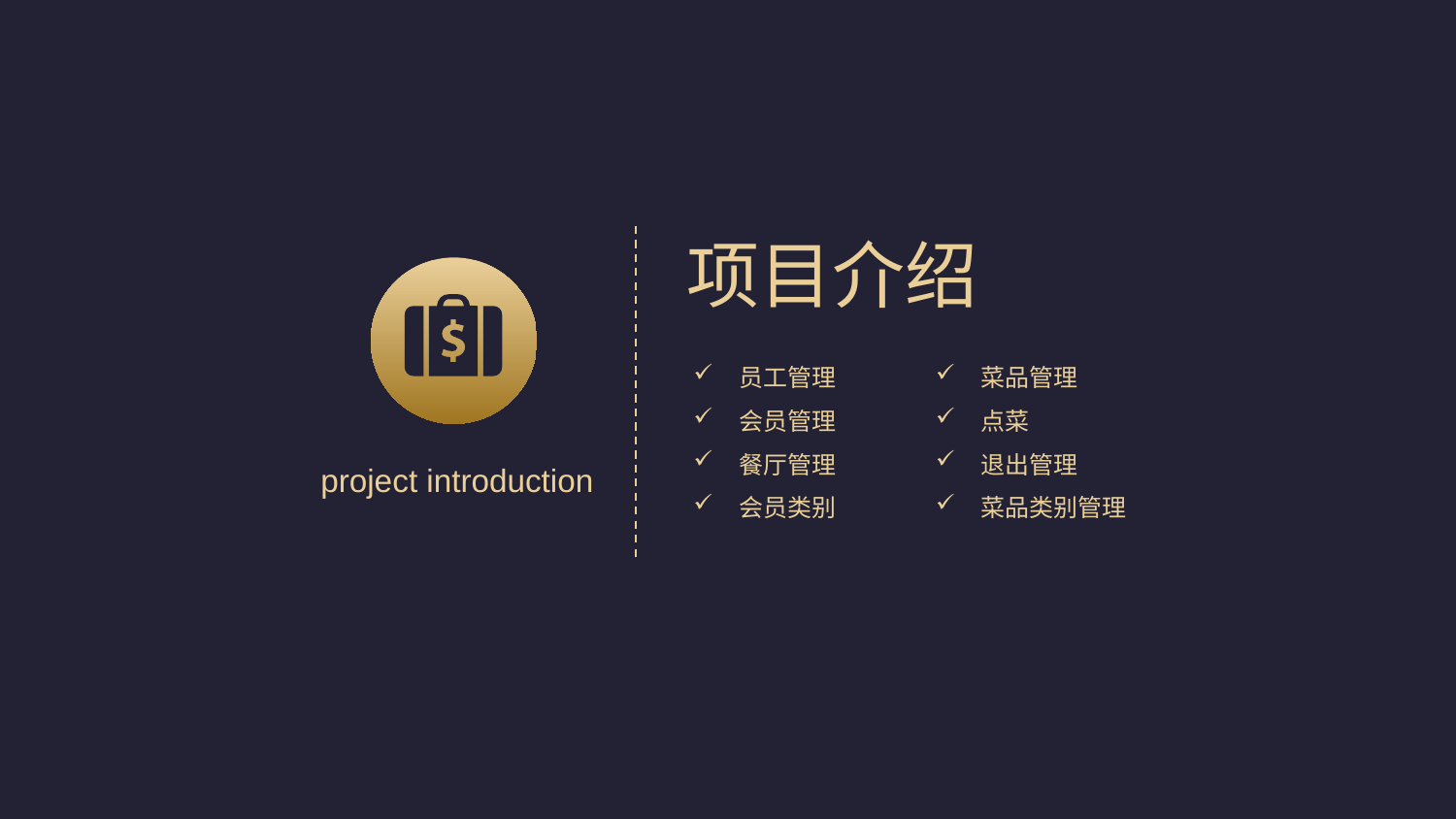

项目介绍

员工管理
会员管理
餐厅管理
会员类别
菜品管理
点菜
退出管理
菜品类别管理
project introduction